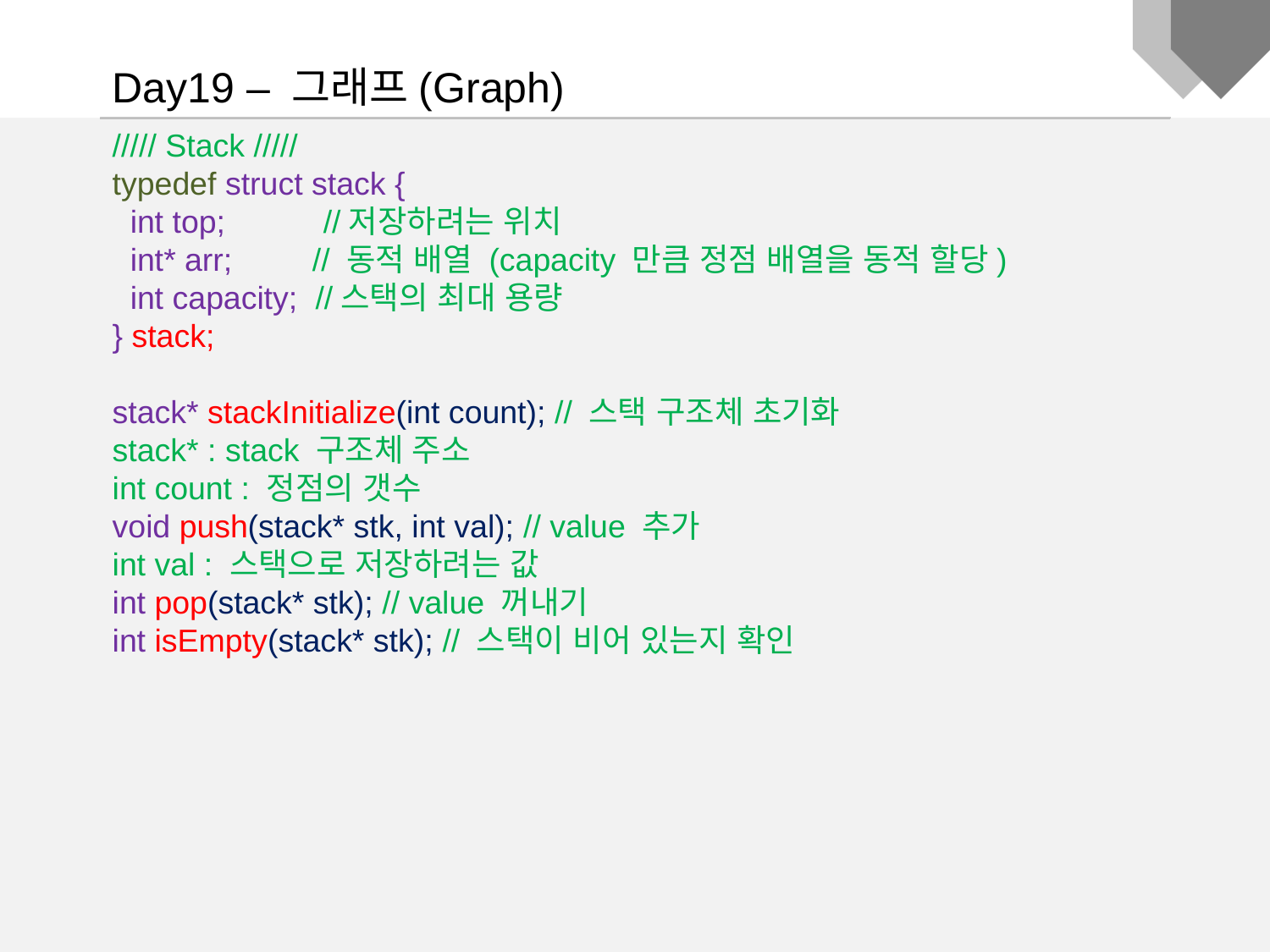

Day19 – 그래프(Graph)
///// Stack /////
typedef struct stack {
  int top;           //저장하려는 위치
  int* arr;         // 동적 배열 (capacity 만큼 정점 배열을 동적 할당)
  int capacity;  //스택의 최대 용량
} stack;

stack* stackInitialize(int count); // 스택 구조체 초기화
stack* : stack 구조체 주소
int count : 정점의 갯수
void push(stack* stk, int val); // value 추가
int val : 스택으로 저장하려는 값
int pop(stack* stk); // value 꺼내기
int isEmpty(stack* stk); // 스택이 비어 있는지 확인